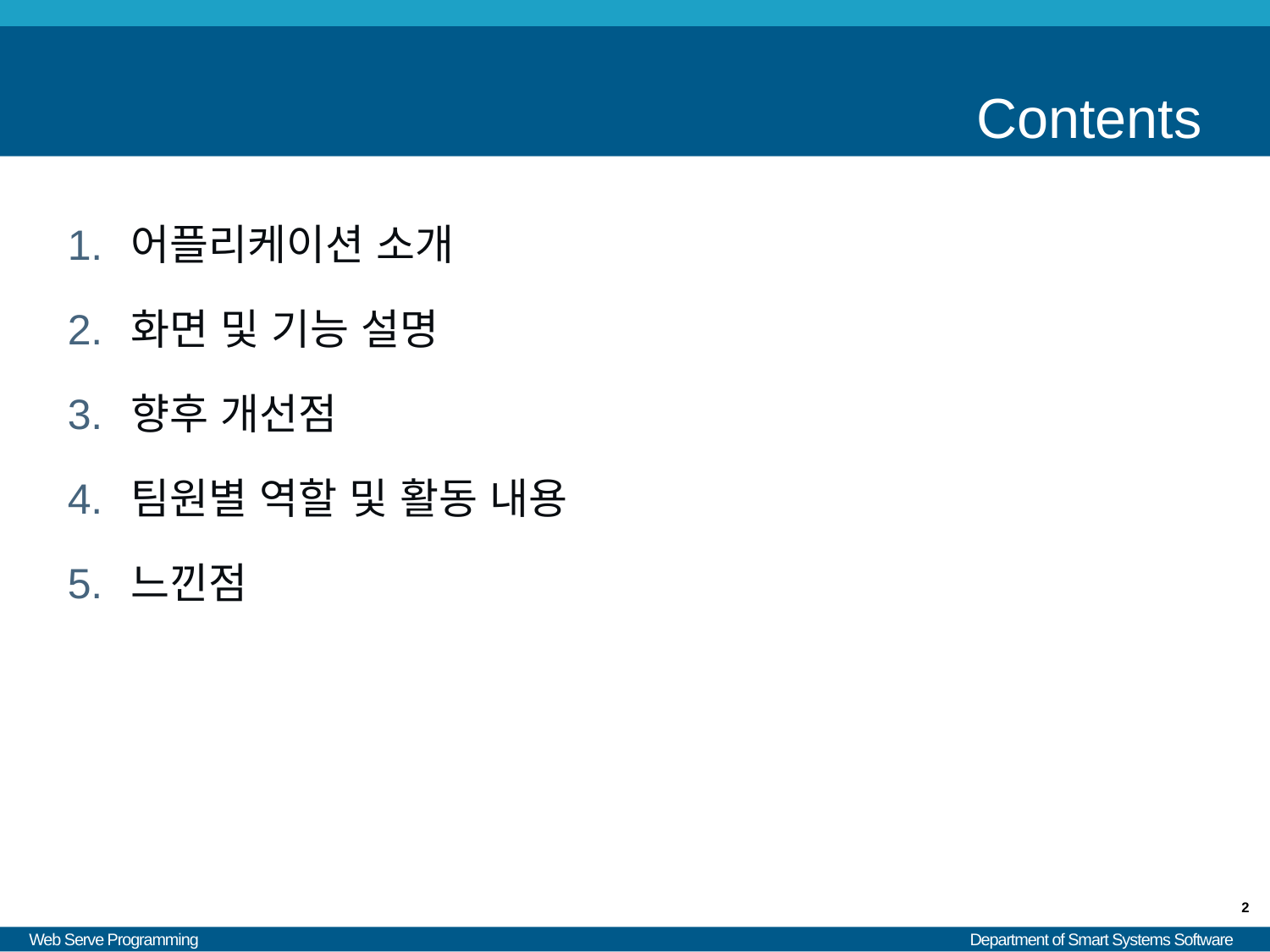

# Contents
어플리케이션 소개
화면 및 기능 설명
향후 개선점
팀원별 역할 및 활동 내용
느낀점
2